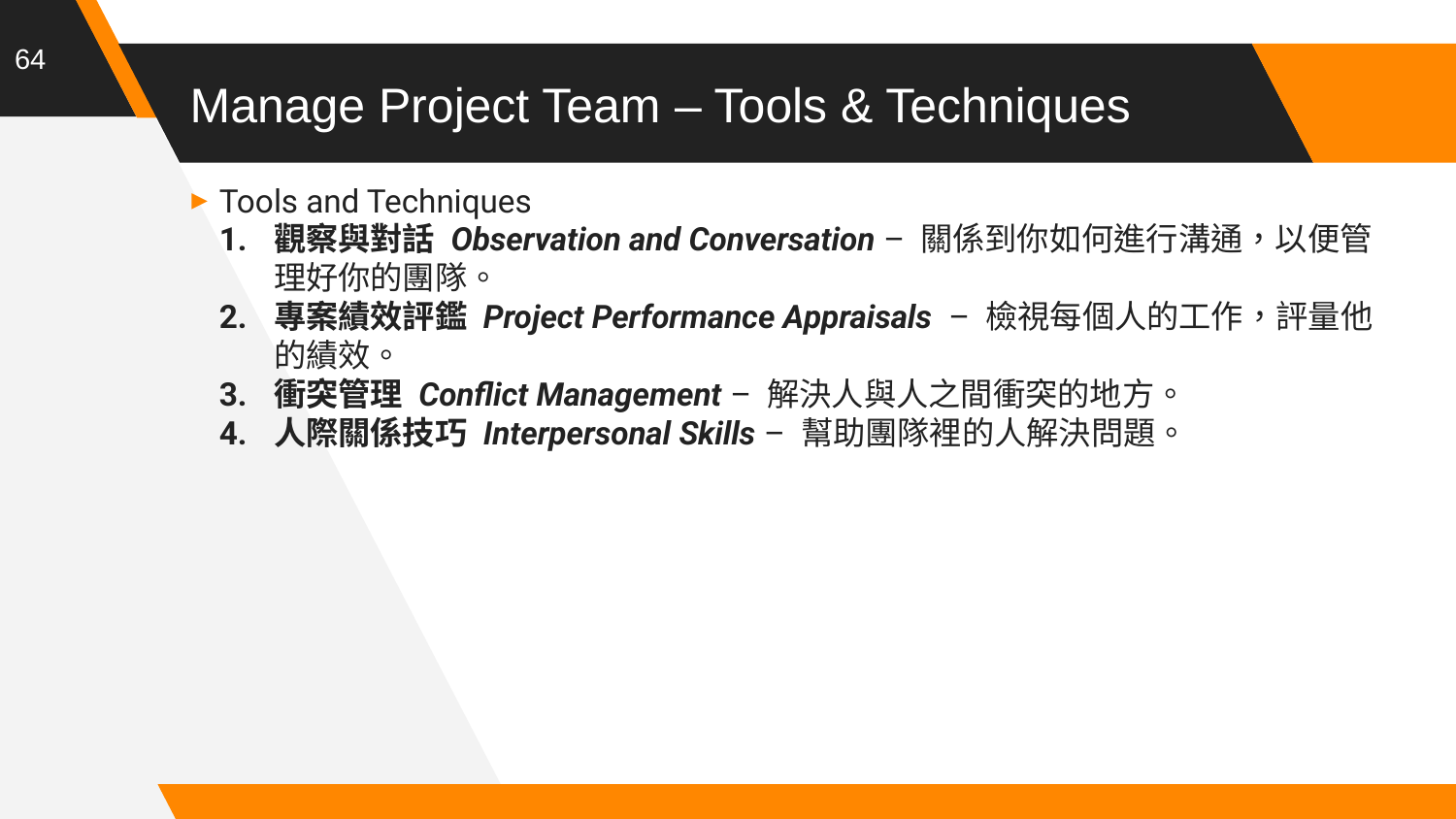

64
# Manage Project Team – Tools & Techniques
Tools and Techniques
觀察與對話 Observation and Conversation – 關係到你如何進行溝通，以便管理好你的團隊。
專案績效評鑑 Project Performance Appraisals  – 檢視每個人的工作，評量他的績效。
衝突管理 Conflict Management – 解決人與人之間衝突的地方。
人際關係技巧 Interpersonal Skills – 幫助團隊裡的人解決問題。